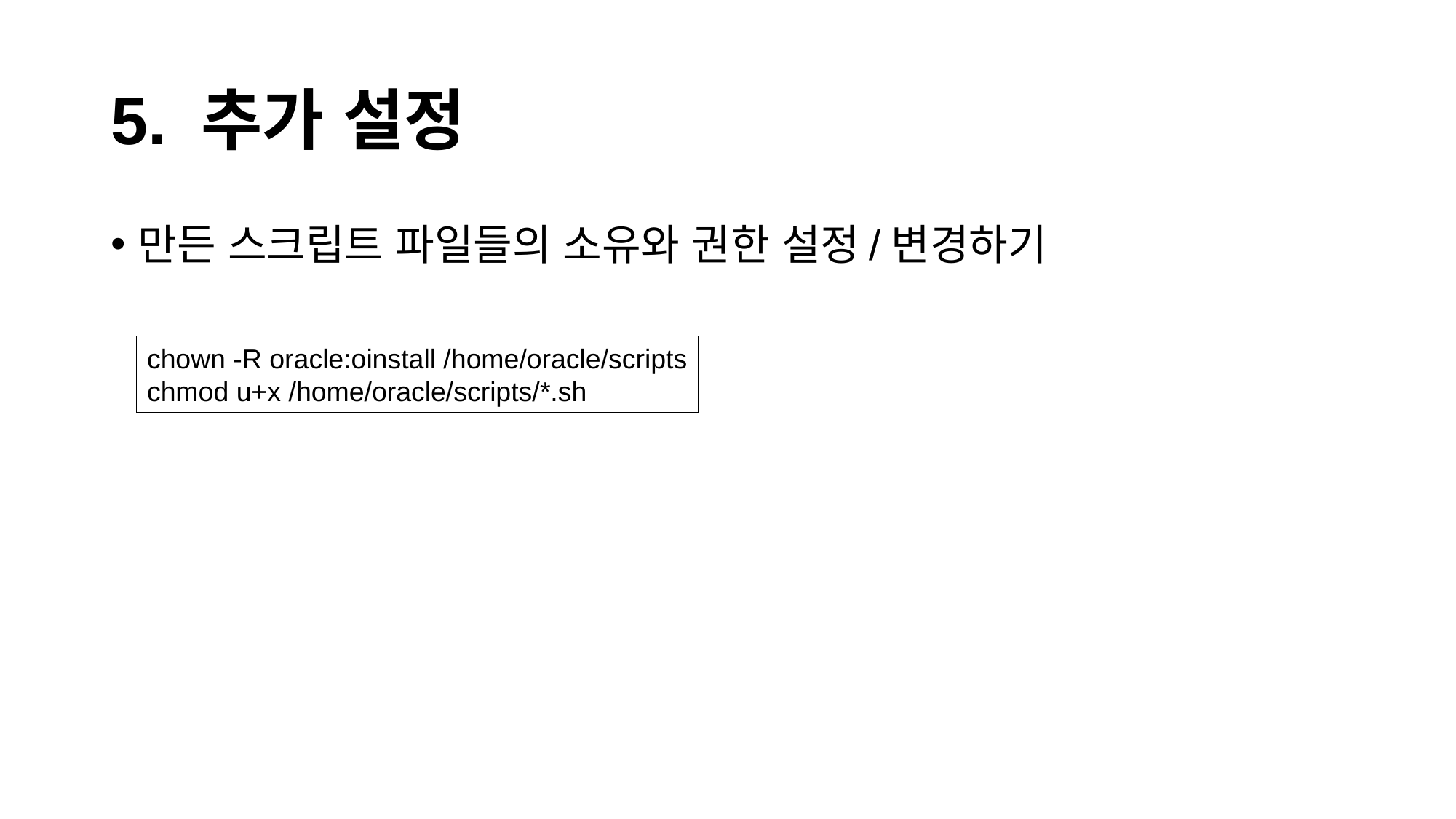

# 5. 추가 설정
만든 스크립트 파일들의 소유와 권한 설정/변경하기

chown -R oracle:oinstall /home/oracle/scripts
chmod u+x /home/oracle/scripts/*.sh